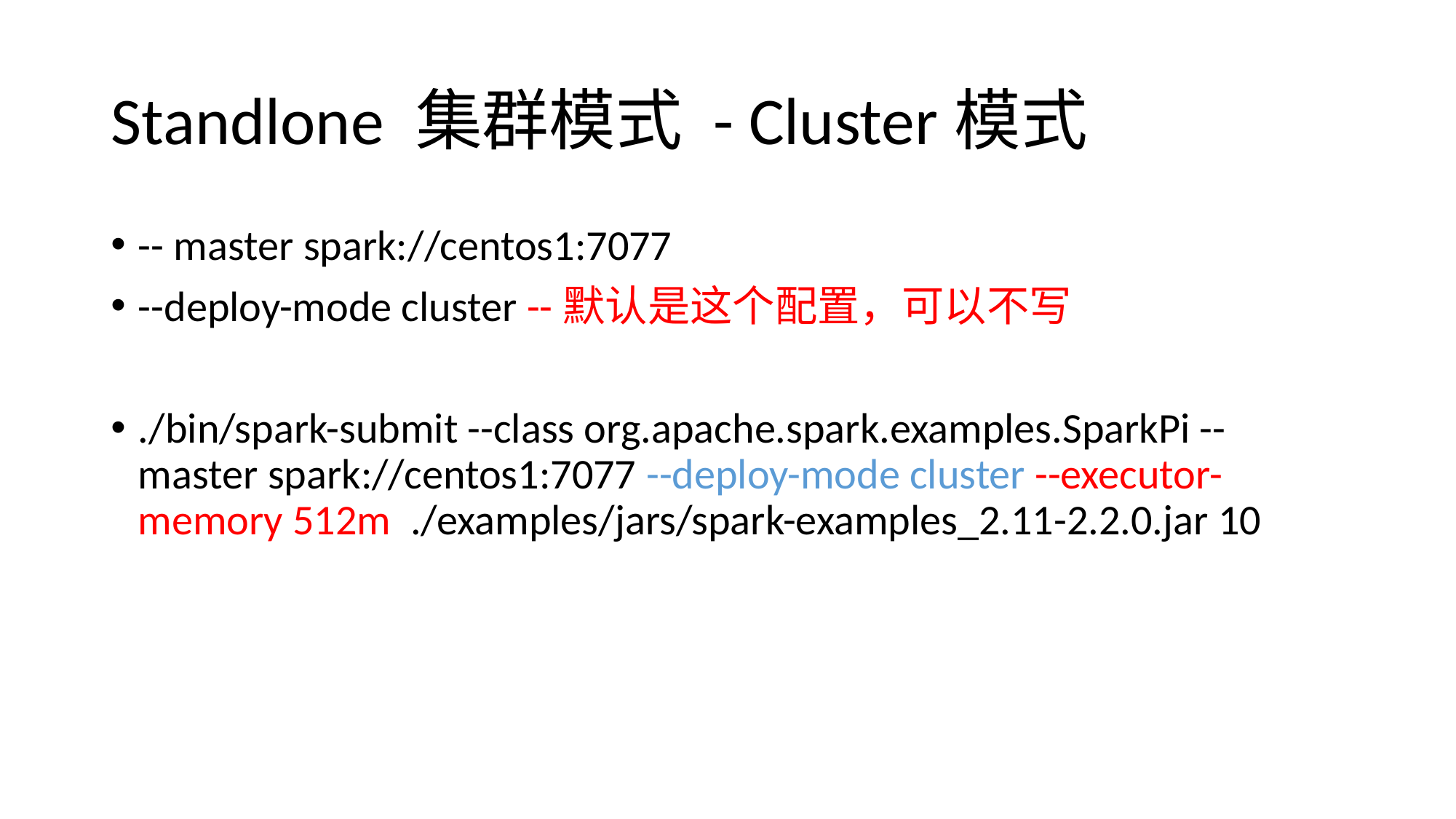

# Standlone 集群模式 - Cluster模式
-- master spark://centos1:7077
--deploy-mode cluster --默认是这个配置，可以不写

./bin/spark-submit --class org.apache.spark.examples.SparkPi --master spark://centos1:7077 --deploy-mode cluster --executor-memory 512m  ./examples/jars/spark-examples_2.11-2.2.0.jar 10